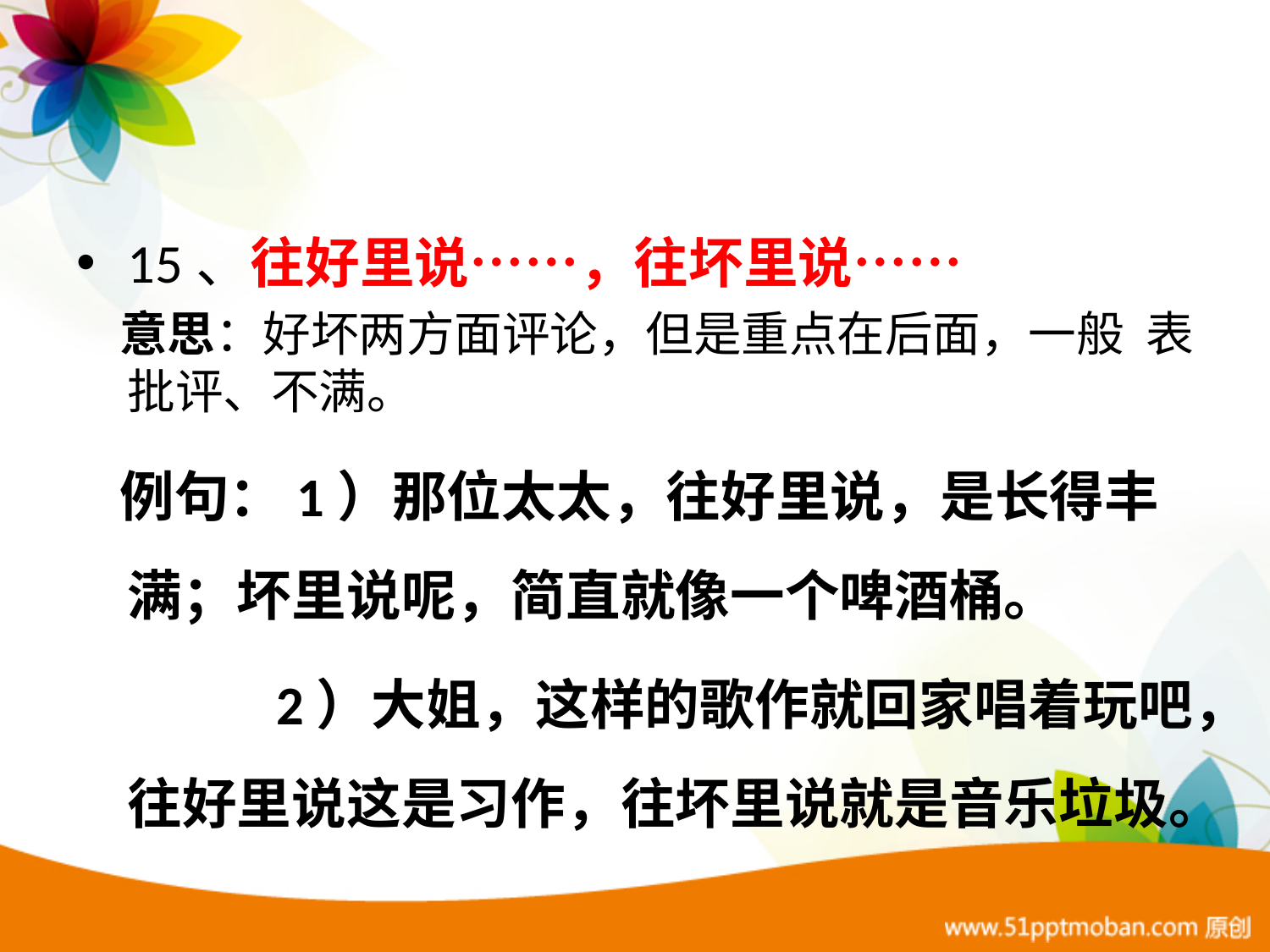

#
15、往好里说……，往坏里说……
   意思：好坏两方面评论，但是重点在后面，一般  表批评、不满。
   例句：1）那位太太，往好里说，是长得丰满；坏里说呢，简直就像一个啤酒桶。
                2）大姐，这样的歌作就回家唱着玩吧，往好里说这是习作，往坏里说就是音乐垃圾。